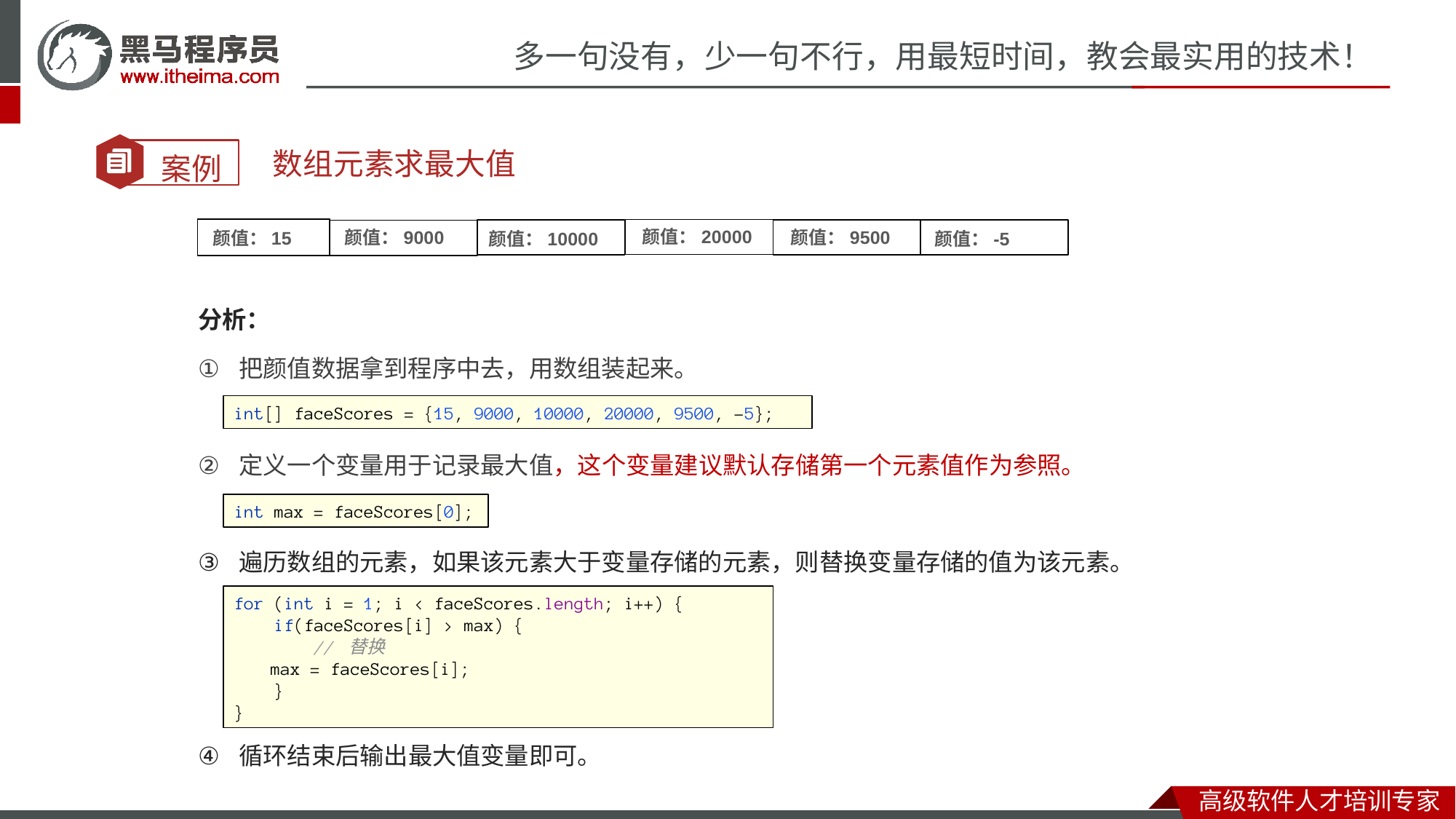

数组元素求最大值

颜值：20000

颜值：9500
颜值：9000
颜值：15
颜值：-5
颜值：10000
分析：
把颜值数据拿到程序中去，用数组装起来。

定义一个变量用于记录最大值，这个变量建议默认存储第一个元素值作为参照。

遍历数组的元素，如果该元素大于变量存储的元素，则替换变量存储的值为该元素。

循环结束后输出最大值变量即可。

int[] faceScores = {15, 9000, 10000, 20000, 9500, -5};
int max = faceScores[0];
for (int i = 1; i < faceScores.length; i++) {
    if(faceScores[i] > max) {
        // 替换
        max = faceScores[i];
    }
}